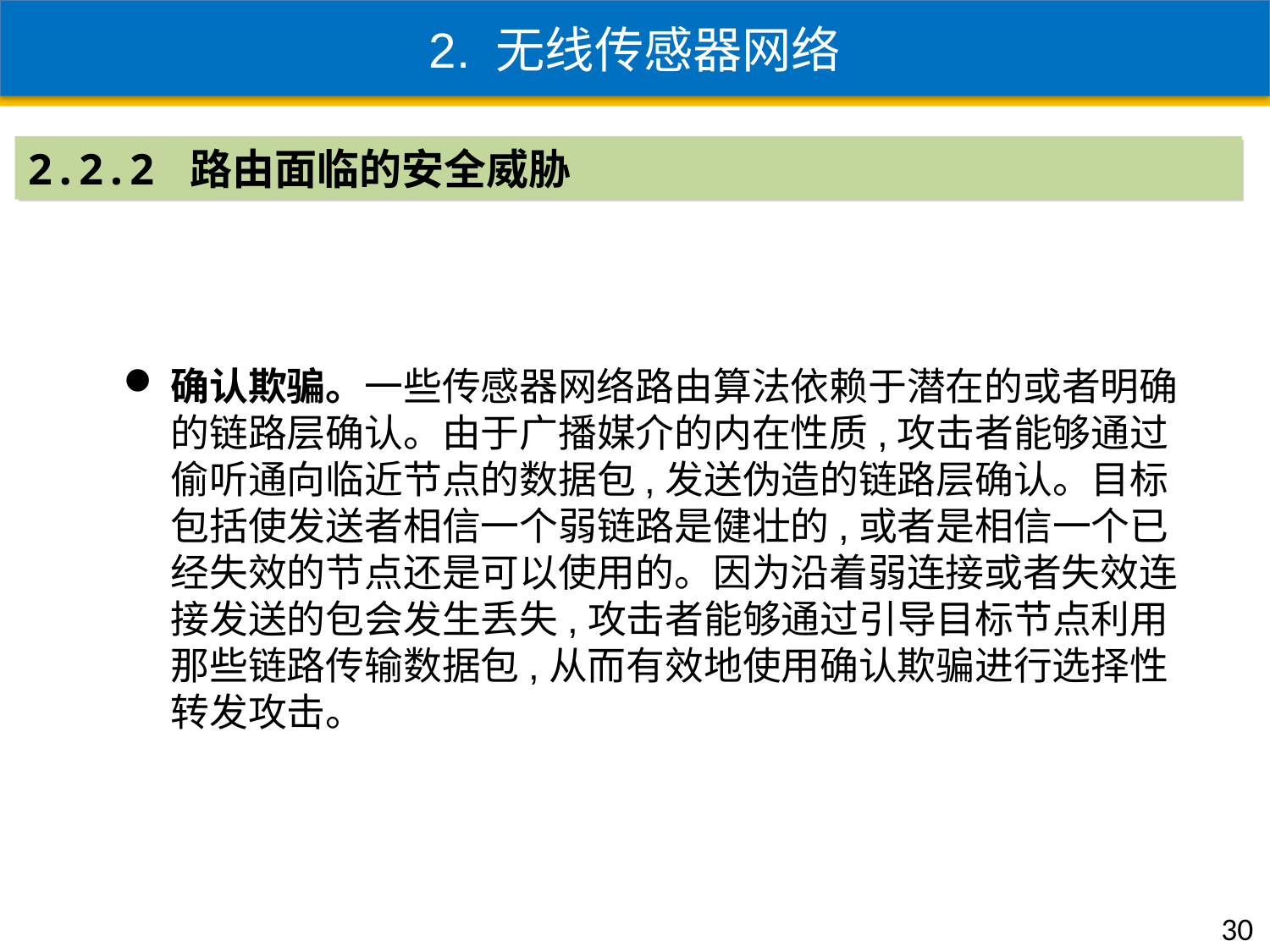

2. 无线传感器网络
2.2.2 路由面临的安全威胁
确认欺骗。一些传感器网络路由算法依赖于潜在的或者明确的链路层确认。由于广播媒介的内在性质,攻击者能够通过偷听通向临近节点的数据包,发送伪造的链路层确认。目标包括使发送者相信一个弱链路是健壮的,或者是相信一个已经失效的节点还是可以使用的。因为沿着弱连接或者失效连接发送的包会发生丢失,攻击者能够通过引导目标节点利用那些链路传输数据包,从而有效地使用确认欺骗进行选择性转发攻击。
30